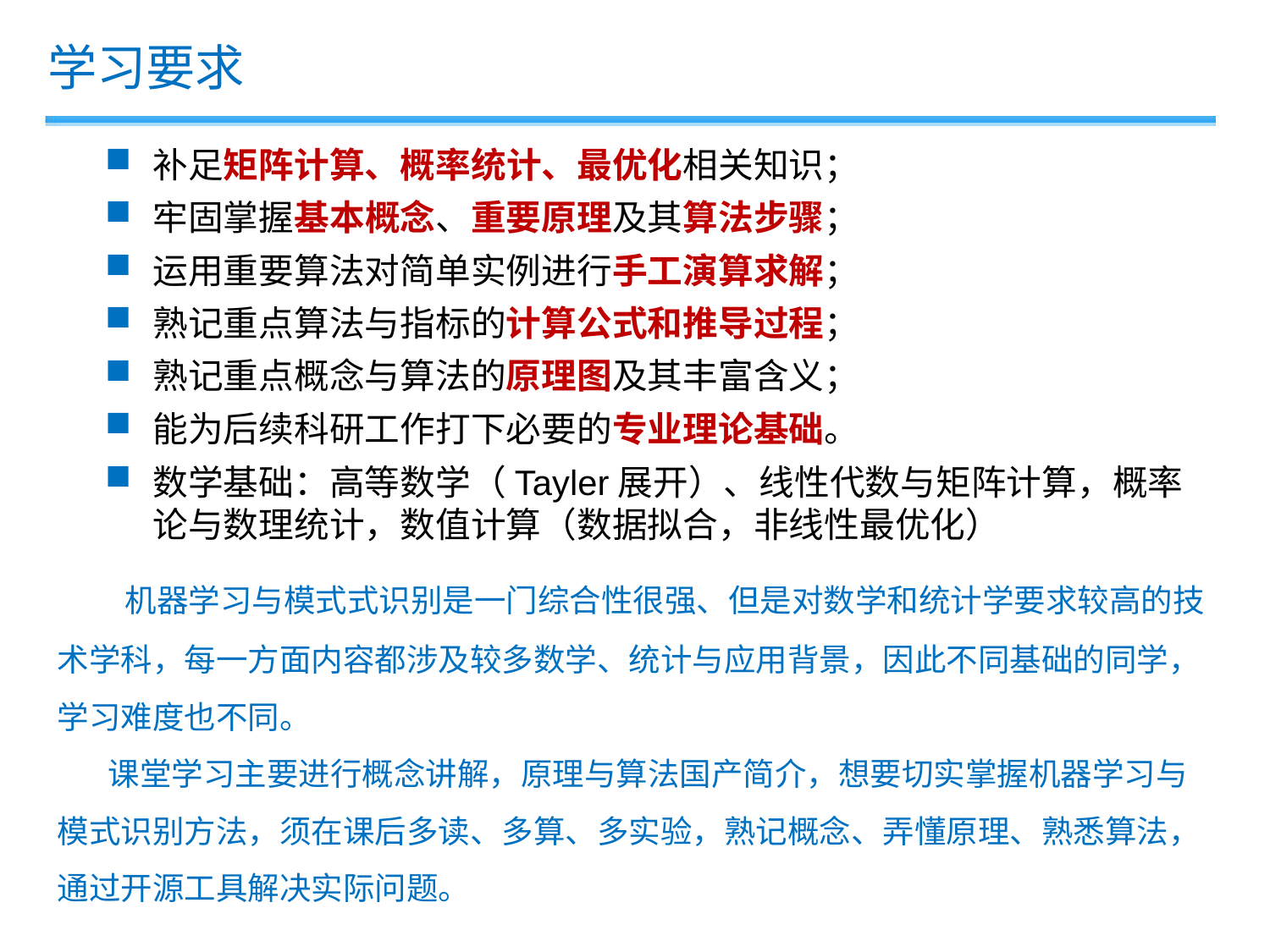

学习要求
补足矩阵计算、概率统计、最优化相关知识；
牢固掌握基本概念、重要原理及其算法步骤；
运用重要算法对简单实例进行手工演算求解；
熟记重点算法与指标的计算公式和推导过程；
熟记重点概念与算法的原理图及其丰富含义；
能为后续科研工作打下必要的专业理论基础。
数学基础：高等数学（Tayler展开）、线性代数与矩阵计算，概率论与数理统计，数值计算（数据拟合，非线性最优化）
      机器学习与模式式识别是一门综合性很强、但是对数学和统计学要求较高的技术学科，每一方面内容都涉及较多数学、统计与应用背景，因此不同基础的同学，学习难度也不同。
      课堂学习主要进行概念讲解，原理与算法国产简介，想要切实掌握机器学习与模式识别方法，须在课后多读、多算、多实验，熟记概念、弄懂原理、熟悉算法，通过开源工具解决实际问题。